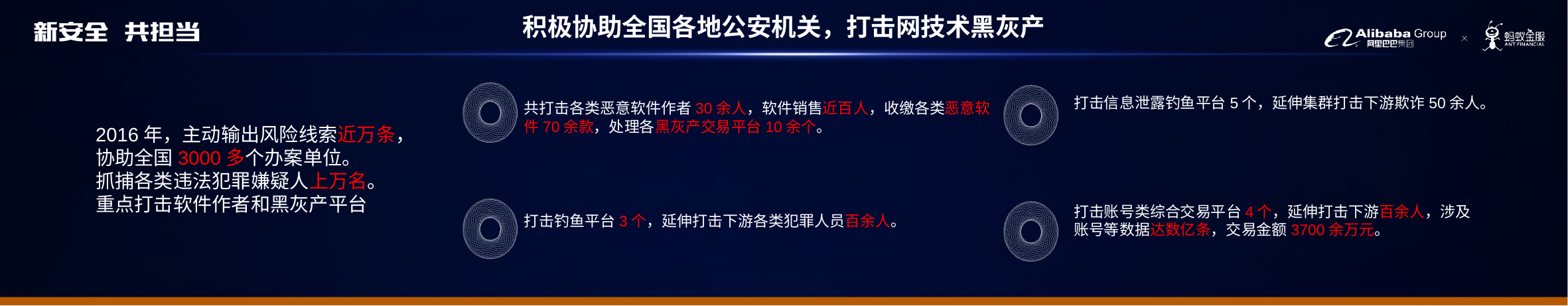

积极协助全国各地公安机关，打击网技术黑灰产

打击信息泄露钓鱼平台5个，延伸集群打击下游欺诈50余人。

共打击各类恶意软件作者30余人，软件销售近百人，收缴各类恶意软件70余款，处理各黑灰产交易平台10余个。
2016年，主动输出风险线索近万条，协助全国3000多个办案单位。
抓捕各类违法犯罪嫌疑人上万名。 重点打击软件作者和黑灰产平台
打击账号类综合交易平台4个，延伸打击下游百余人，涉及账号等数据达数亿条，交易金额3700余万元。

打击钓鱼平台3个，延伸打击下游各类犯罪人员百余人。